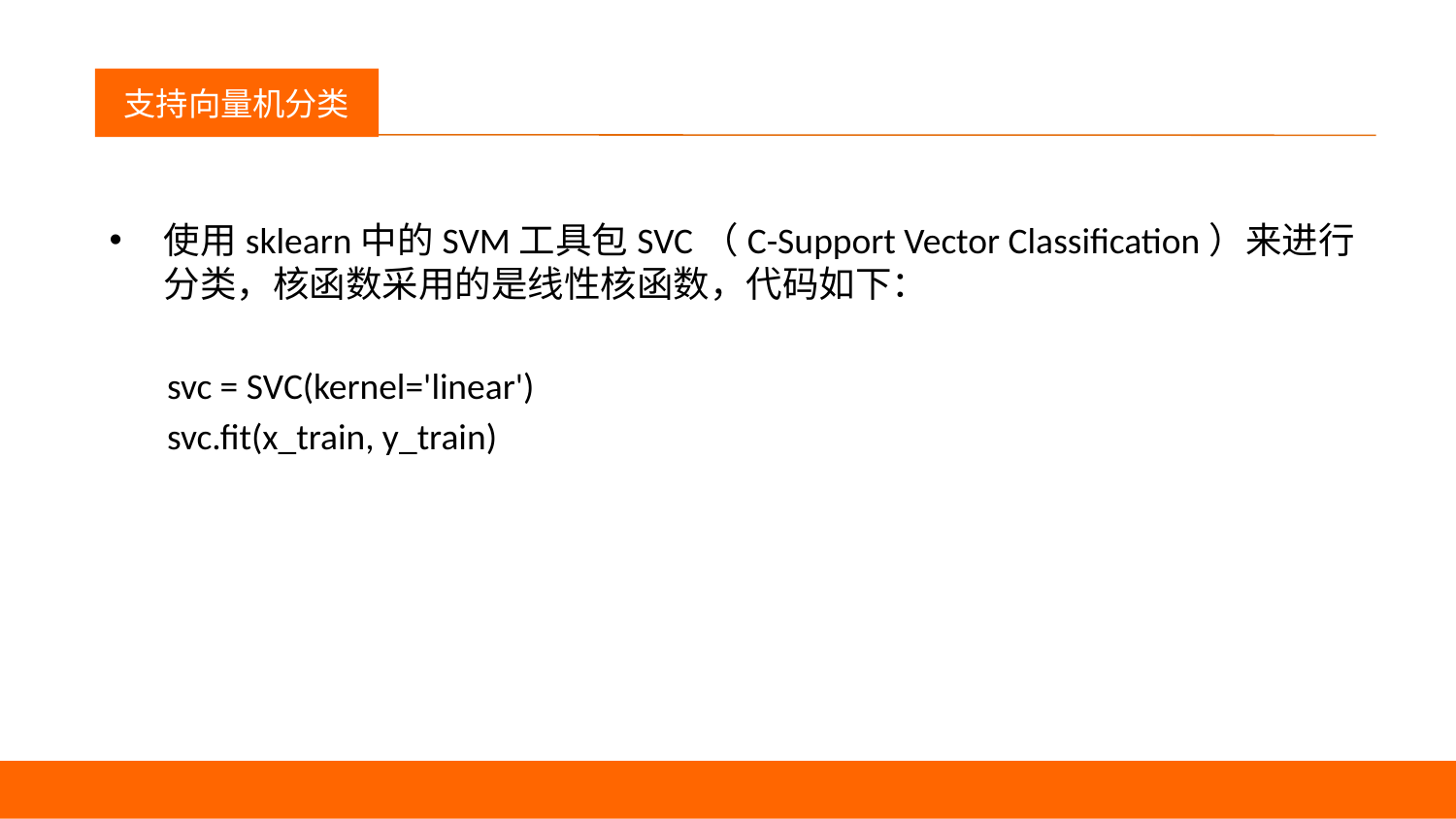

议程
支持向量机分类

使用sklearn中的SVM工具包SVC（C-Support Vector Classification）来进行分类，核函数采用的是线性核函数，代码如下：

       svc = SVC(kernel='linear')
       svc.fit(x_train, y_train)